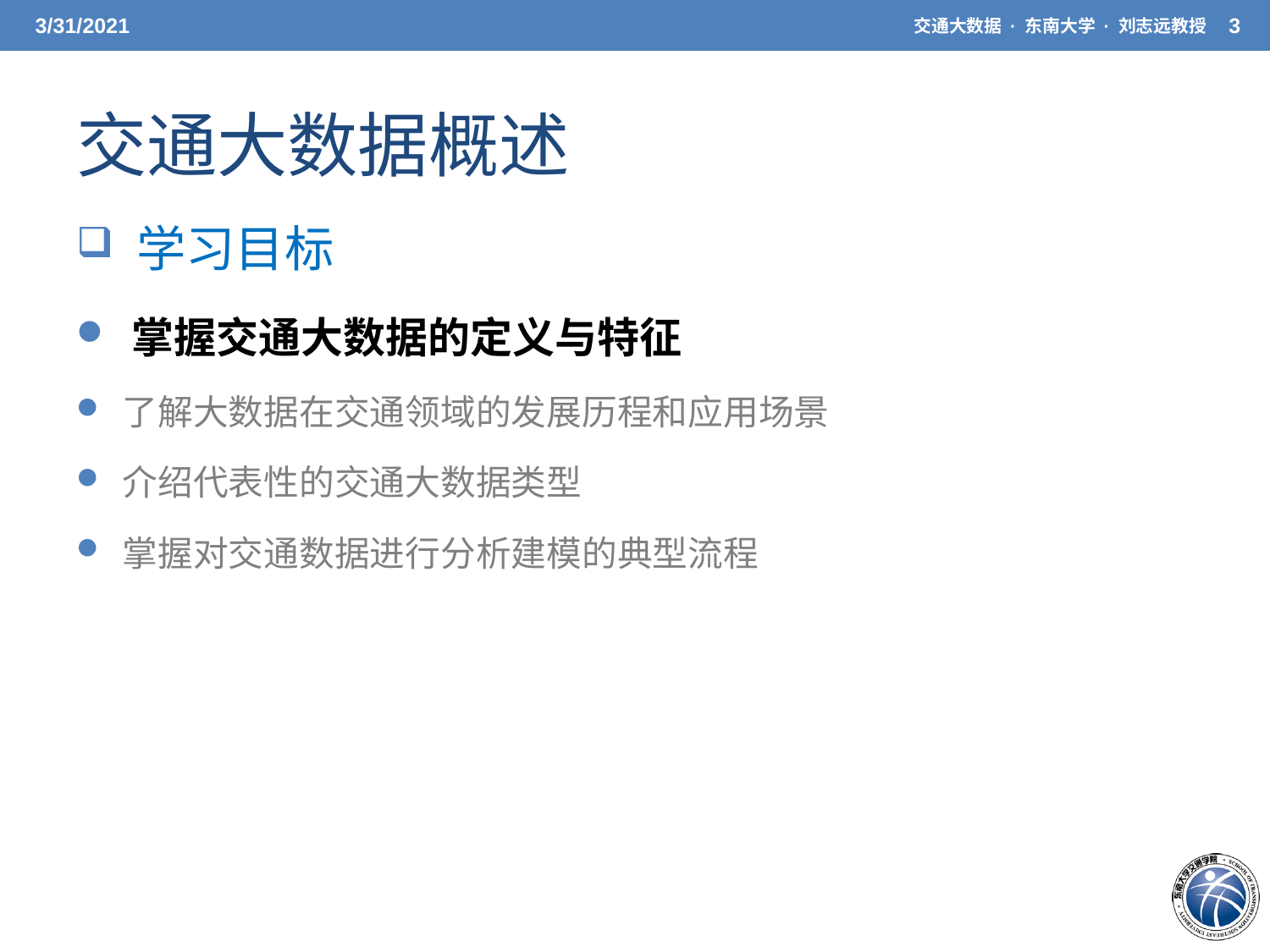

3/31/2021
交通大数据 · 东南大学 · 刘志远教授
3
# 交通大数据概述
 学习目标
 掌握交通大数据的定义与特征
 了解大数据在交通领域的发展历程和应用场景
 介绍代表性的交通大数据类型
 掌握对交通数据进行分析建模的典型流程